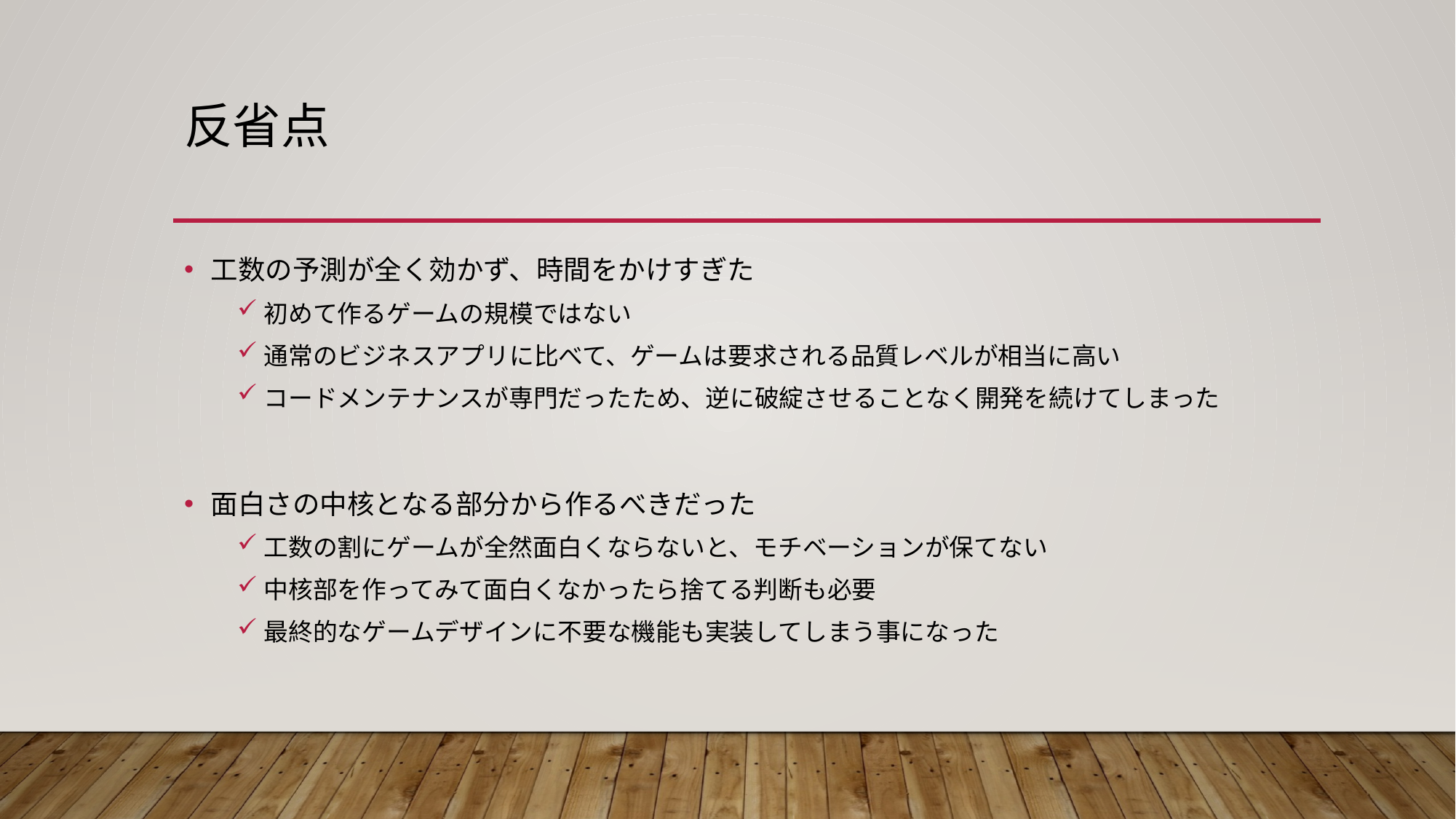

# 反省点
工数の予測が全く効かず、時間をかけすぎた
初めて作るゲームの規模ではない
通常のビジネスアプリに比べて、ゲームは要求される品質レベルが相当に高い
コードメンテナンスが専門だったため、逆に破綻させることなく開発を続けてしまった

面白さの中核となる部分から作るべきだった
工数の割にゲームが全然面白くならないと、モチベーションが保てない
中核部を作ってみて面白くなかったら捨てる判断も必要
最終的なゲームデザインに不要な機能も実装してしまう事になった